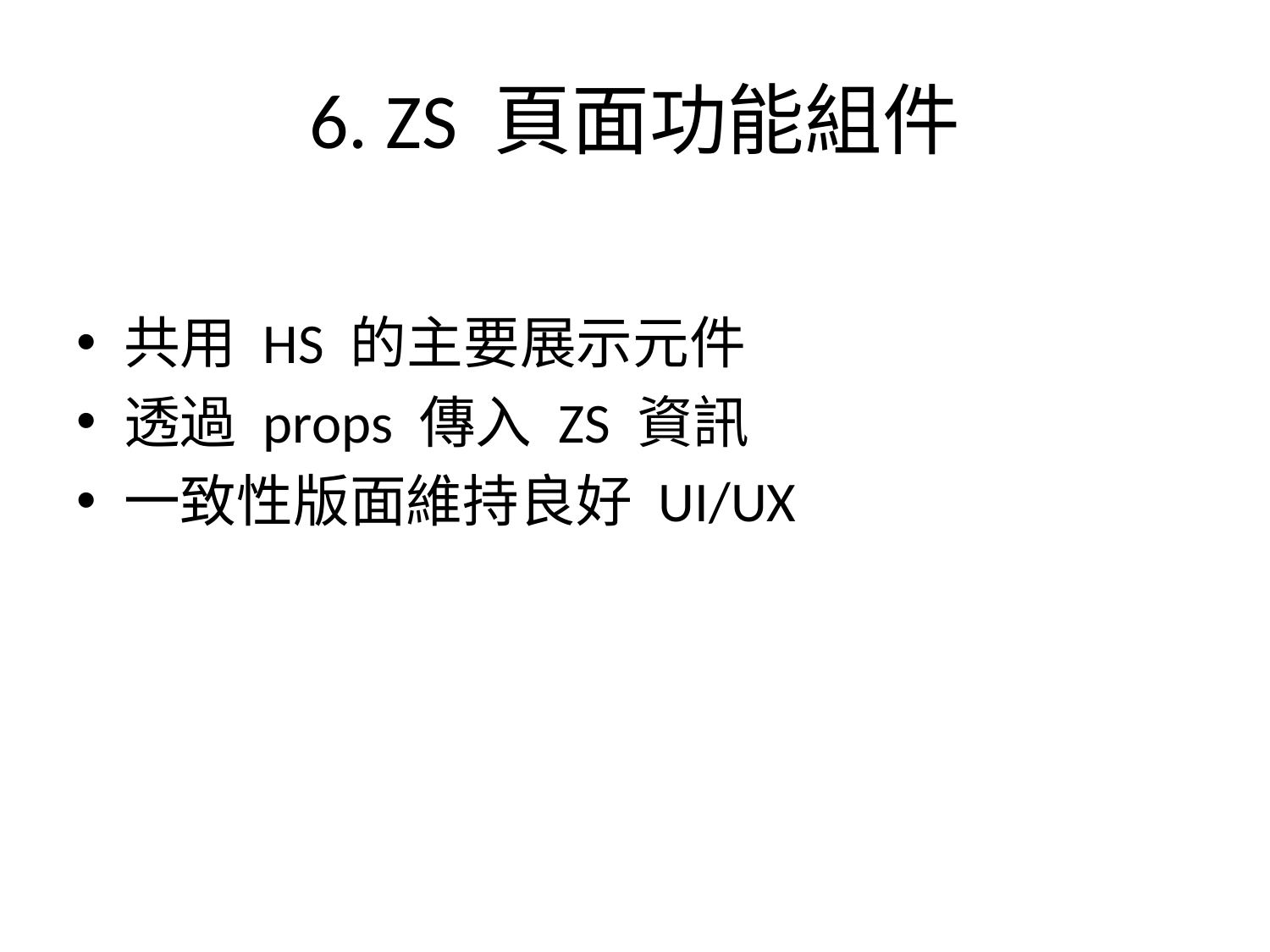

# 6. ZS 頁面功能組件

共用 HS 的主要展示元件
透過 props 傳入 ZS 資訊
一致性版面維持良好 UI/UX